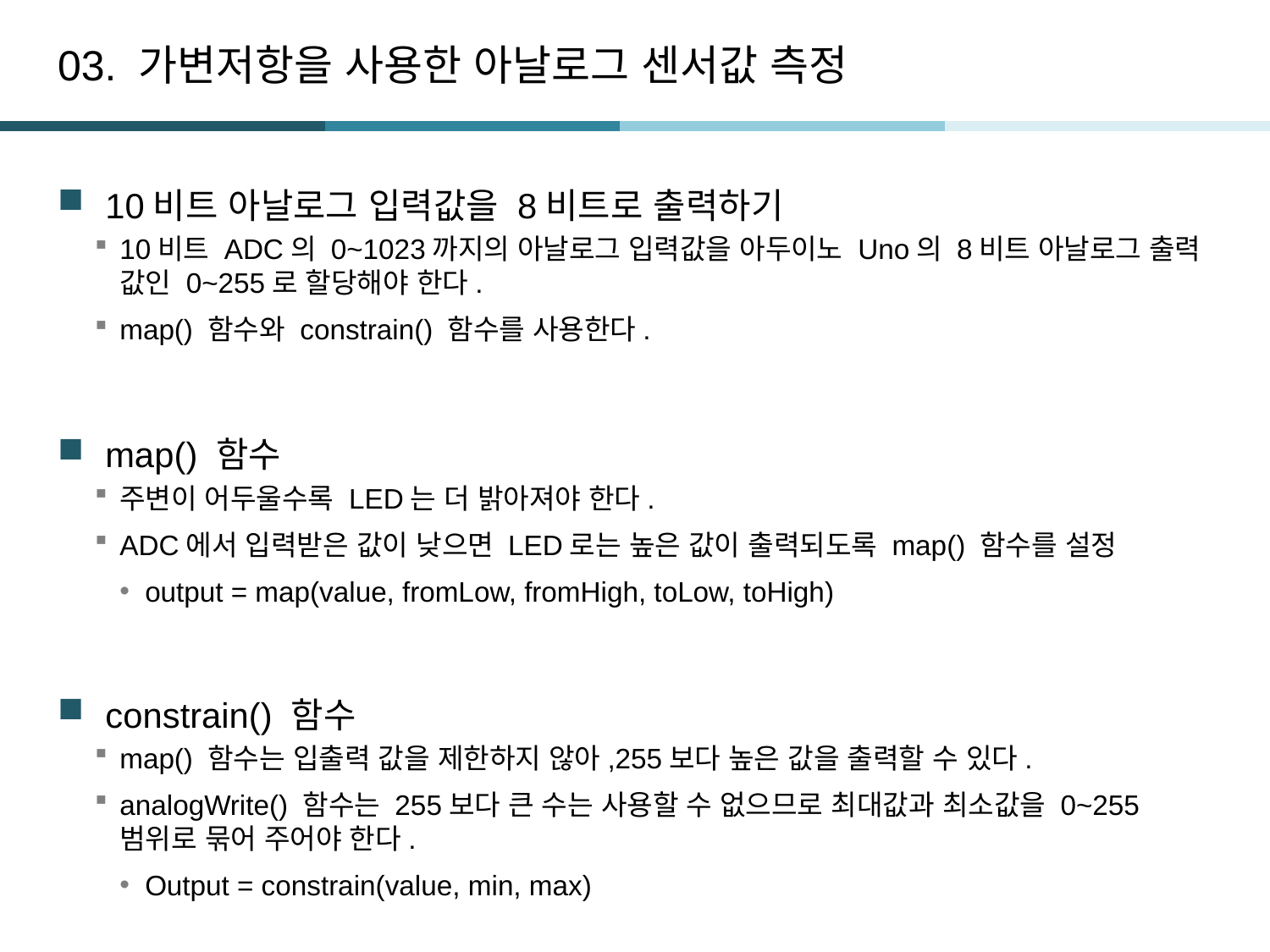

# 03. 가변저항을 사용한 아날로그 센서값 측정
10비트 아날로그 입력값을 8비트로 출력하기
10비트 ADC의 0~1023까지의 아날로그 입력값을 아두이노 Uno의 8비트 아날로그 출력 값인 0~255로 할당해야 한다.
map() 함수와 constrain() 함수를 사용한다.

map() 함수
주변이 어두울수록 LED는 더 밝아져야 한다.
ADC에서 입력받은 값이 낮으면 LED로는 높은 값이 출력되도록 map() 함수를 설정
output = map(value, fromLow, fromHigh, toLow, toHigh)

constrain() 함수
map() 함수는 입출력 값을 제한하지 않아,255보다 높은 값을 출력할 수 있다.
analogWrite() 함수는 255보다 큰 수는 사용할 수 없으므로 최대값과 최소값을 0~255 범위로 묶어 주어야 한다.
Output = constrain(value, min, max)